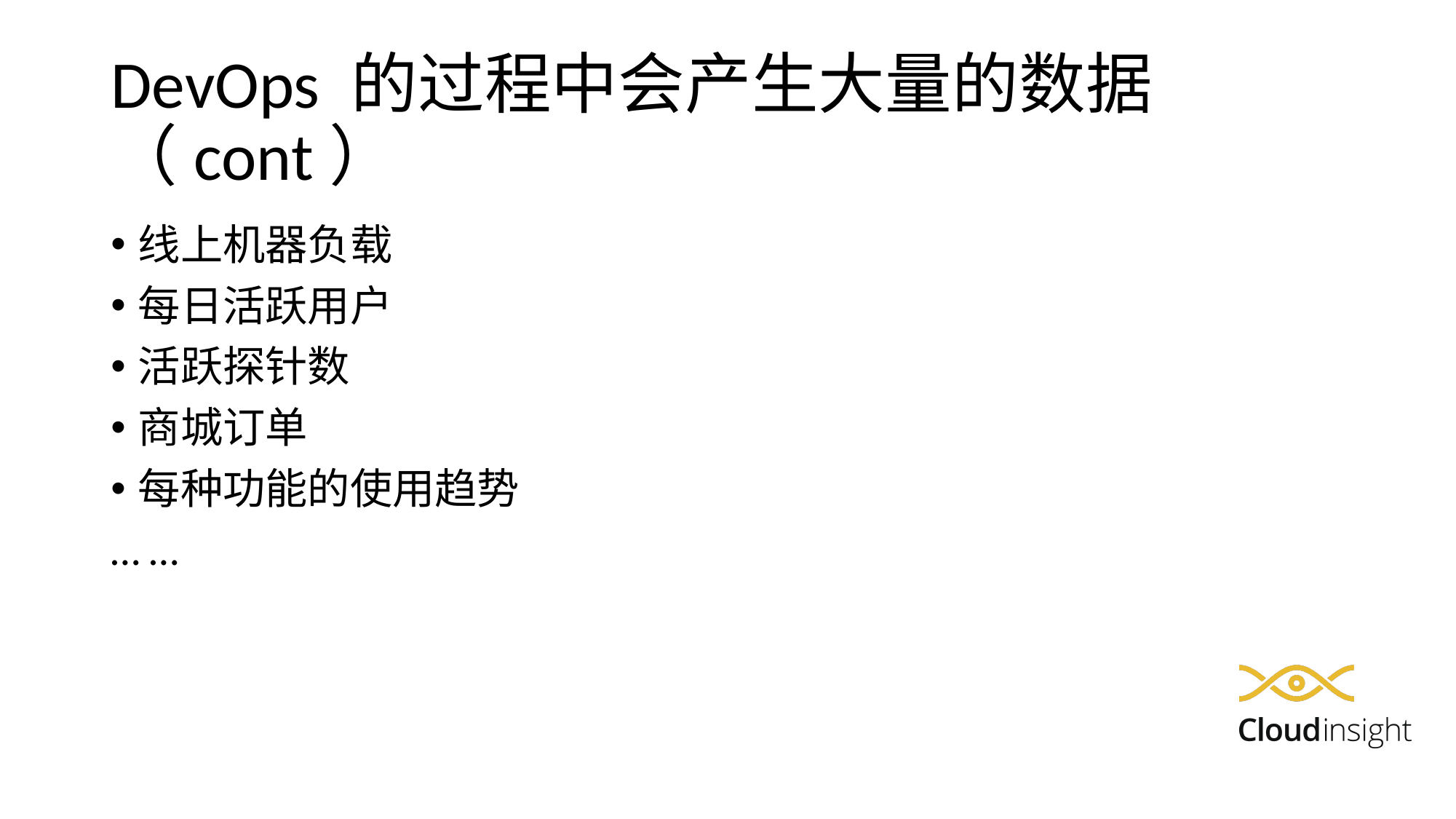

# DevOps 的过程中会产生大量的数据 （cont）
线上机器负载
每日活跃用户
活跃探针数
商城订单
每种功能的使用趋势
… …